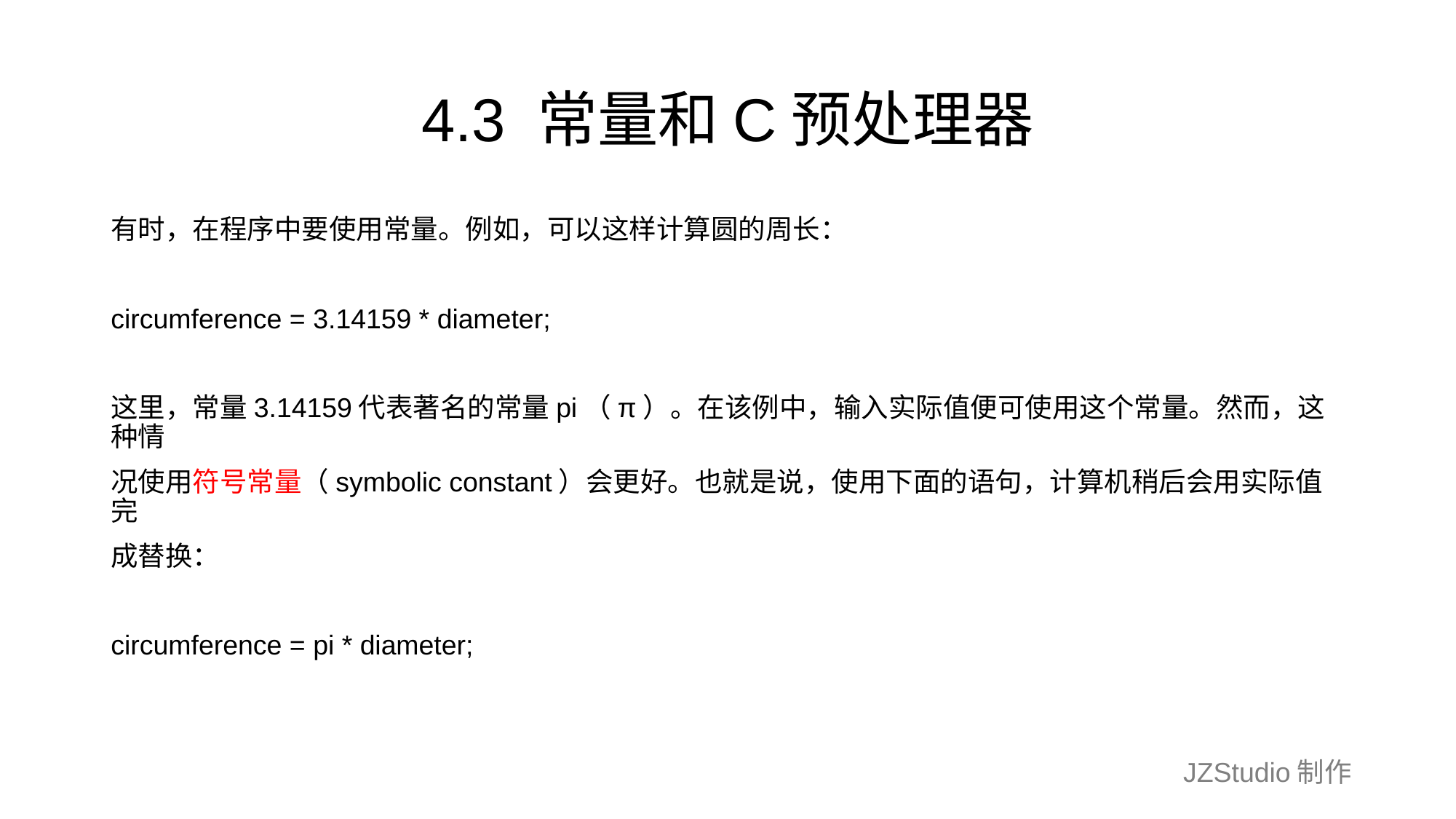

# 4.3 常量和C预处理器
有时，在程序中要使用常量。例如，可以这样计算圆的周长：

circumference = 3.14159 * diameter;

这里，常量3.14159代表著名的常量pi（π）。在该例中，输入实际值便可使用这个常量。然而，这种情
况使用符号常量（symbolic constant）会更好。也就是说，使用下面的语句，计算机稍后会用实际值完
成替换：

circumference = pi * diameter;